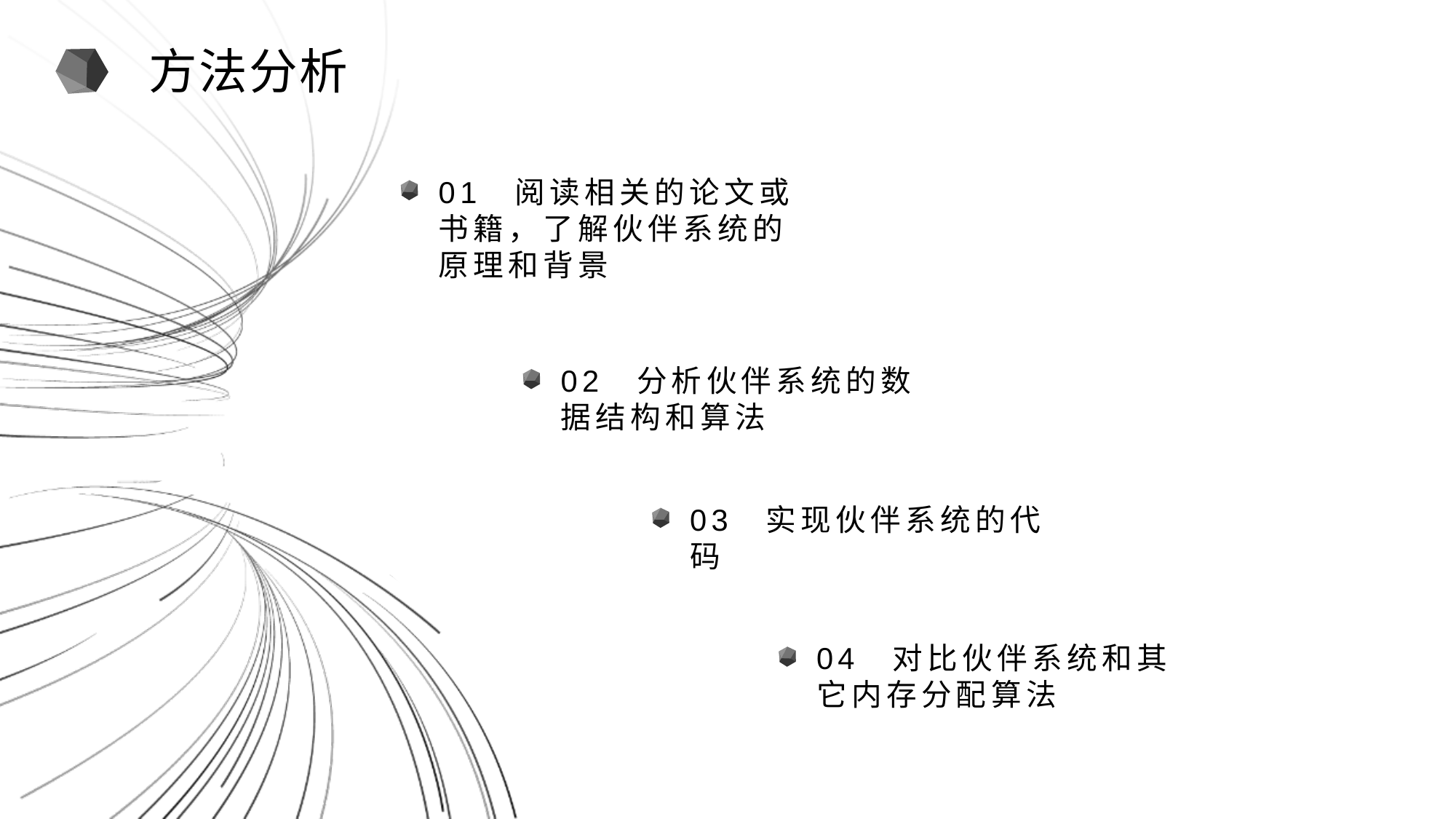

方法分析

01  阅读相关的论文或书籍，了解伙伴系统的原理和背景

02  分析伙伴系统的数据结构和算法

03  实现伙伴系统的代码

04  对比伙伴系统和其它内存分配算法